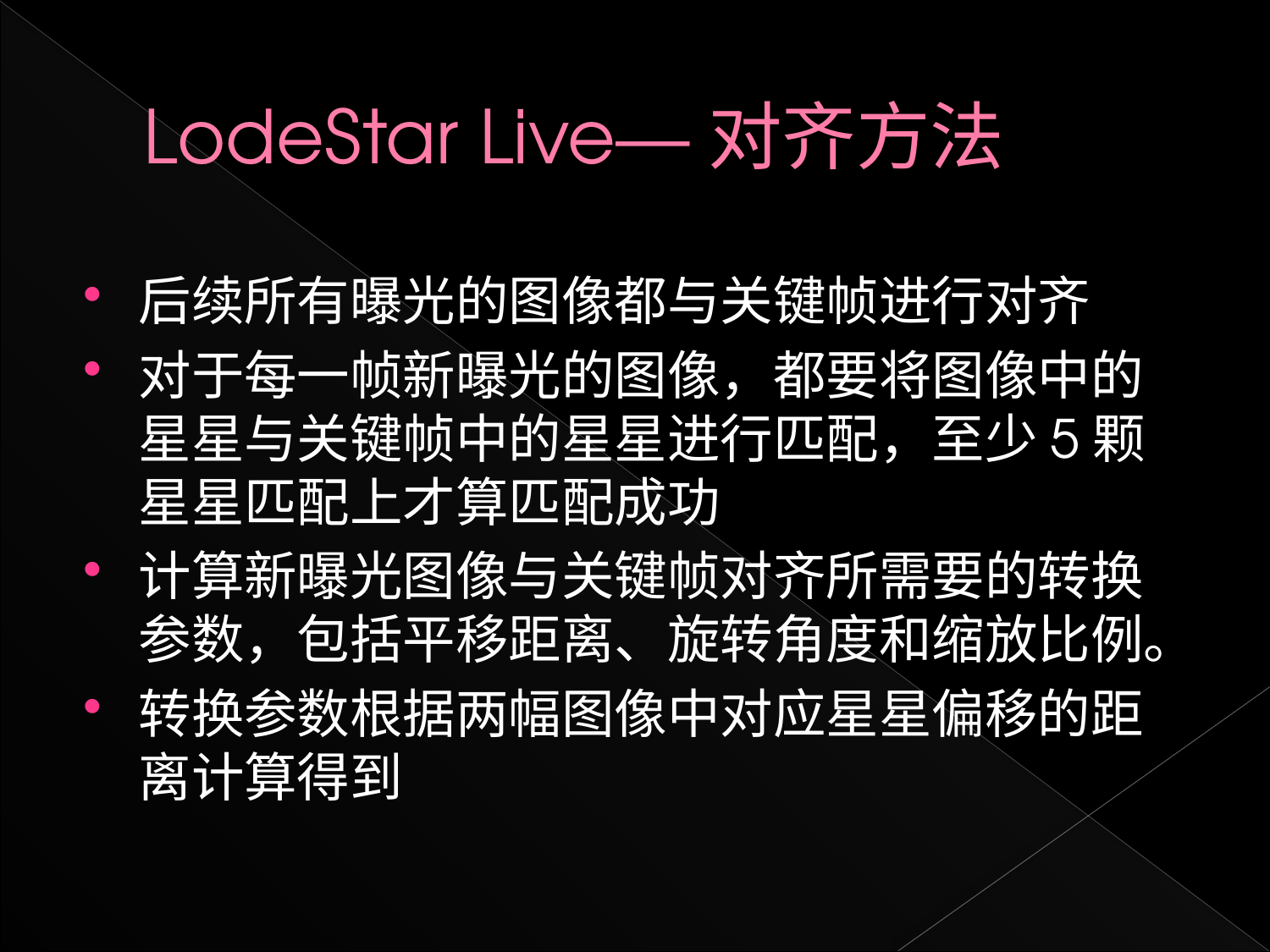

# LodeStar Live—对齐方法
后续所有曝光的图像都与关键帧进行对齐
对于每一帧新曝光的图像，都要将图像中的星星与关键帧中的星星进行匹配，至少5颗星星匹配上才算匹配成功
计算新曝光图像与关键帧对齐所需要的转换参数，包括平移距离、旋转角度和缩放比例。
转换参数根据两幅图像中对应星星偏移的距离计算得到